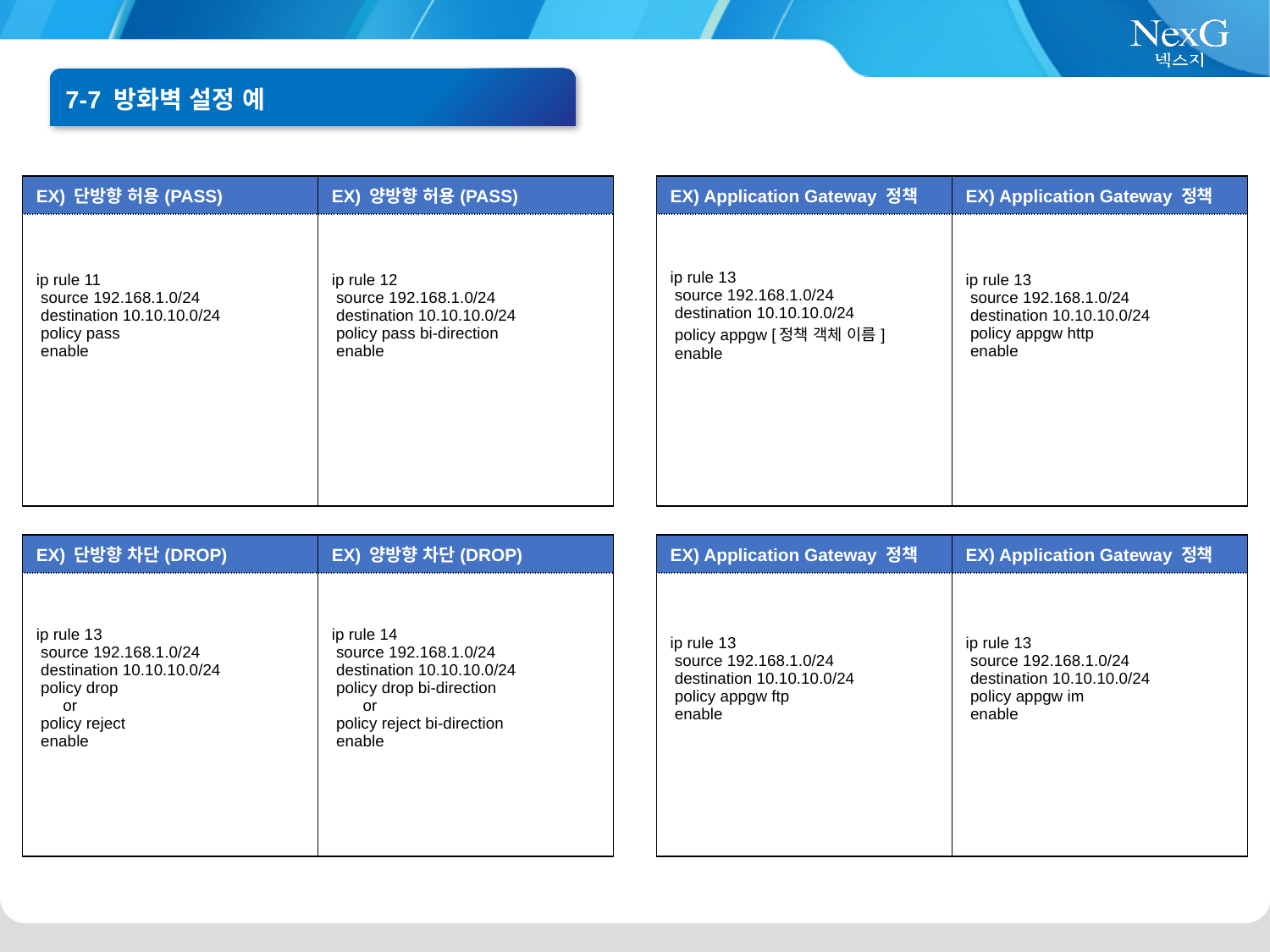

7-7 방화벽 설정 예
| EX) 단방향 허용(PASS) | EX) 양방향 허용(PASS) |
| --- | --- |
| ip rule 11 source 192.168.1.0/24 destination 10.10.10.0/24 policy pass enable | ip rule 12 source 192.168.1.0/24 destination 10.10.10.0/24 policy pass bi-direction enable |
| EX) Application Gateway 정책 | EX) Application Gateway 정책 |
| --- | --- |
| ip rule 13 source 192.168.1.0/24 destination 10.10.10.0/24 policy appgw [정책 객체 이름] enable | ip rule 13 source 192.168.1.0/24 destination 10.10.10.0/24 policy appgw http enable |
| EX) 단방향 차단(DROP) | EX) 양방향 차단(DROP) |
| --- | --- |
| ip rule 13 source 192.168.1.0/24 destination 10.10.10.0/24 policy drop or policy reject enable | ip rule 14 source 192.168.1.0/24 destination 10.10.10.0/24 policy drop bi-direction or policy reject bi-direction enable |
| EX) Application Gateway 정책 | EX) Application Gateway 정책 |
| --- | --- |
| ip rule 13 source 192.168.1.0/24 destination 10.10.10.0/24 policy appgw ftp enable | ip rule 13 source 192.168.1.0/24 destination 10.10.10.0/24 policy appgw im enable |